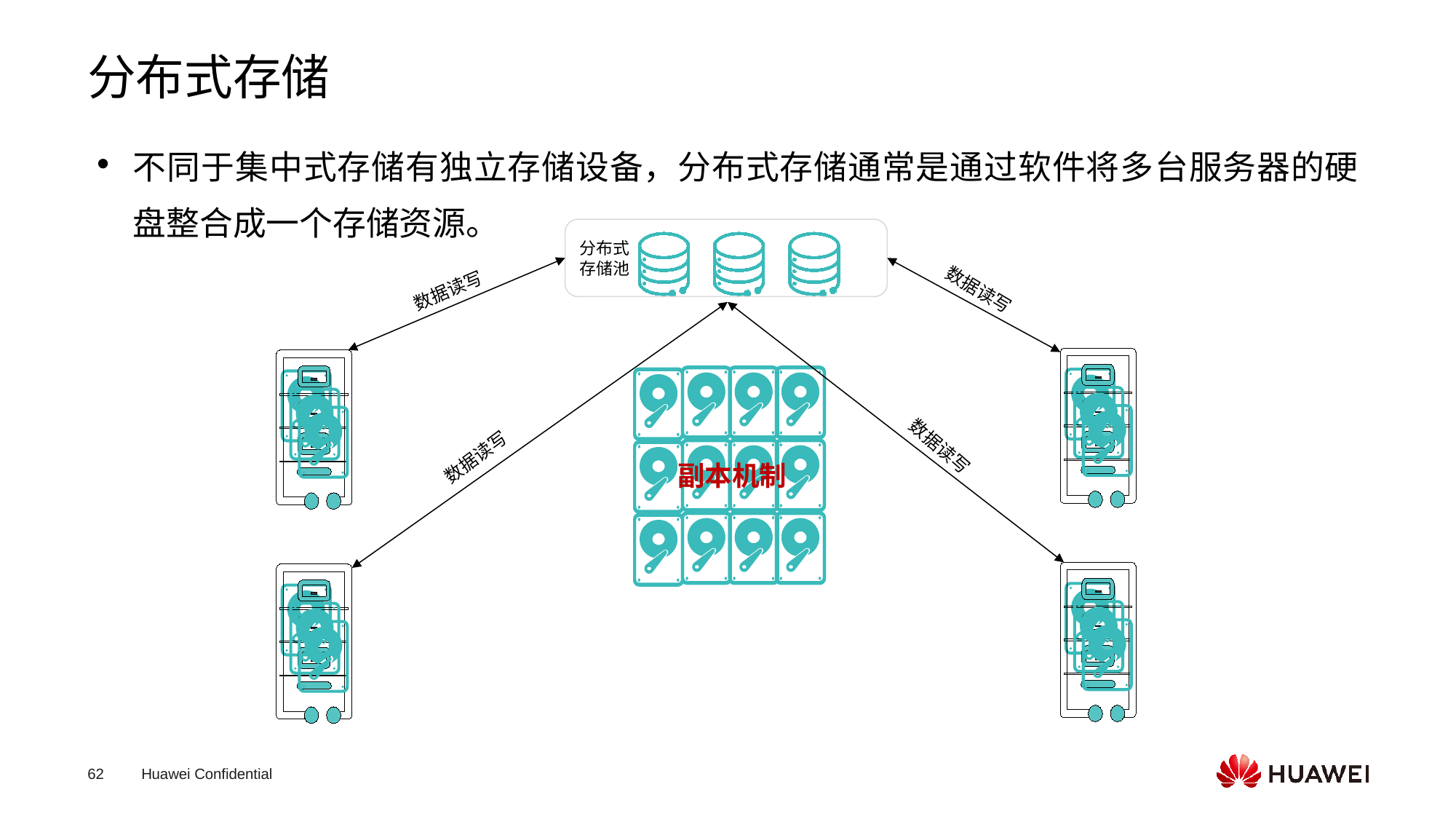

# 分布式存储
不同于集中式存储有独立存储设备，分布式存储通常是通过软件将多台服务器的硬盘整合成一个存储资源。
分布式
存储池

数据读写
数据读写

数据读写
数据读写

副本机制